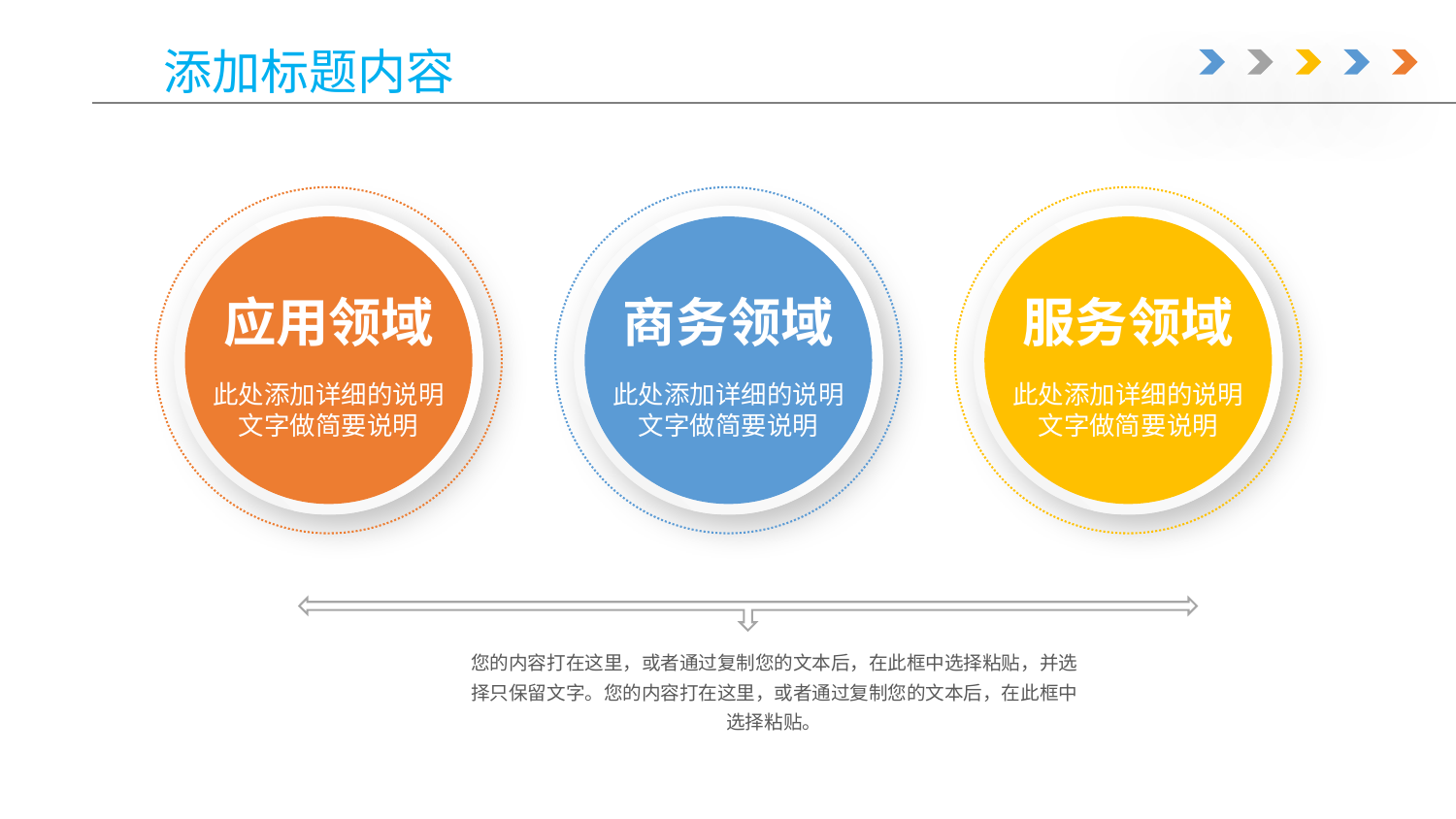

添加标题内容

应用领域
此处添加详细的说明文字做简要说明
商务领域
此处添加详细的说明文字做简要说明
服务领域
此处添加详细的说明文字做简要说明

您的内容打在这里，或者通过复制您的文本后，在此框中选择粘贴，并选择只保留文字。您的内容打在这里，或者通过复制您的文本后，在此框中选择粘贴。